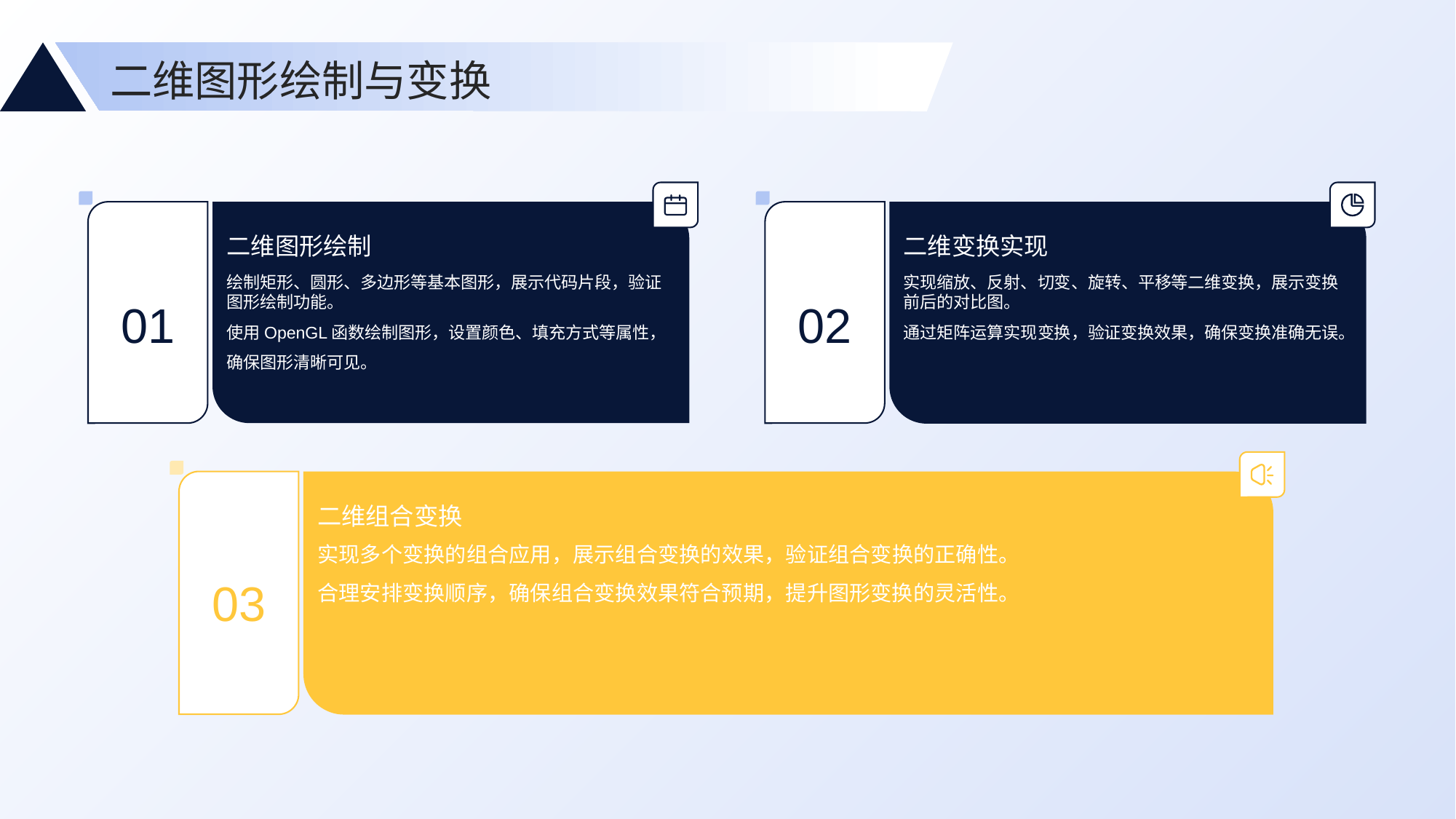

二维图形绘制与变换

二维图形绘制
二维变换实现
绘制矩形、圆形、多边形等基本图形，展示代码片段，验证图形绘制功能。
使用OpenGL函数绘制图形，设置颜色、填充方式等属性，确保图形清晰可见。
实现缩放、反射、切变、旋转、平移等二维变换，展示变换前后的对比图。
通过矩阵运算实现变换，验证变换效果，确保变换准确无误。
01
02

二维组合变换
实现多个变换的组合应用，展示组合变换的效果，验证组合变换的正确性。
合理安排变换顺序，确保组合变换效果符合预期，提升图形变换的灵活性。
03